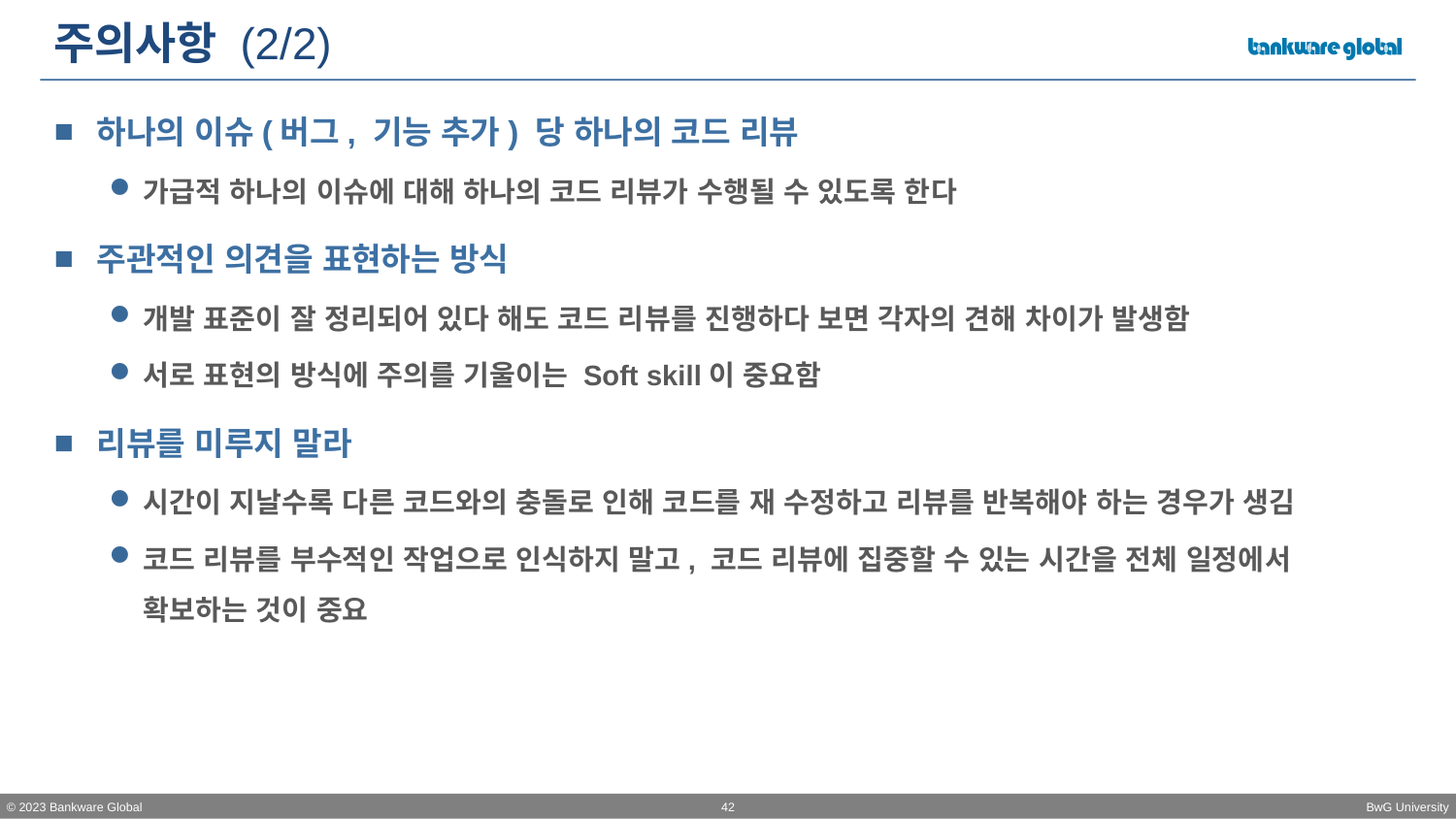

# 주의사항 (2/2)
하나의 이슈(버그, 기능 추가) 당 하나의 코드 리뷰
가급적 하나의 이슈에 대해 하나의 코드 리뷰가 수행될 수 있도록 한다
주관적인 의견을 표현하는 방식
개발 표준이 잘 정리되어 있다 해도 코드 리뷰를 진행하다 보면 각자의 견해 차이가 발생함
서로 표현의 방식에 주의를 기울이는 Soft skill이 중요함
리뷰를 미루지 말라
시간이 지날수록 다른 코드와의 충돌로 인해 코드를 재 수정하고 리뷰를 반복해야 하는 경우가 생김
코드 리뷰를 부수적인 작업으로 인식하지 말고, 코드 리뷰에 집중할 수 있는 시간을 전체 일정에서 확보하는 것이 중요
42